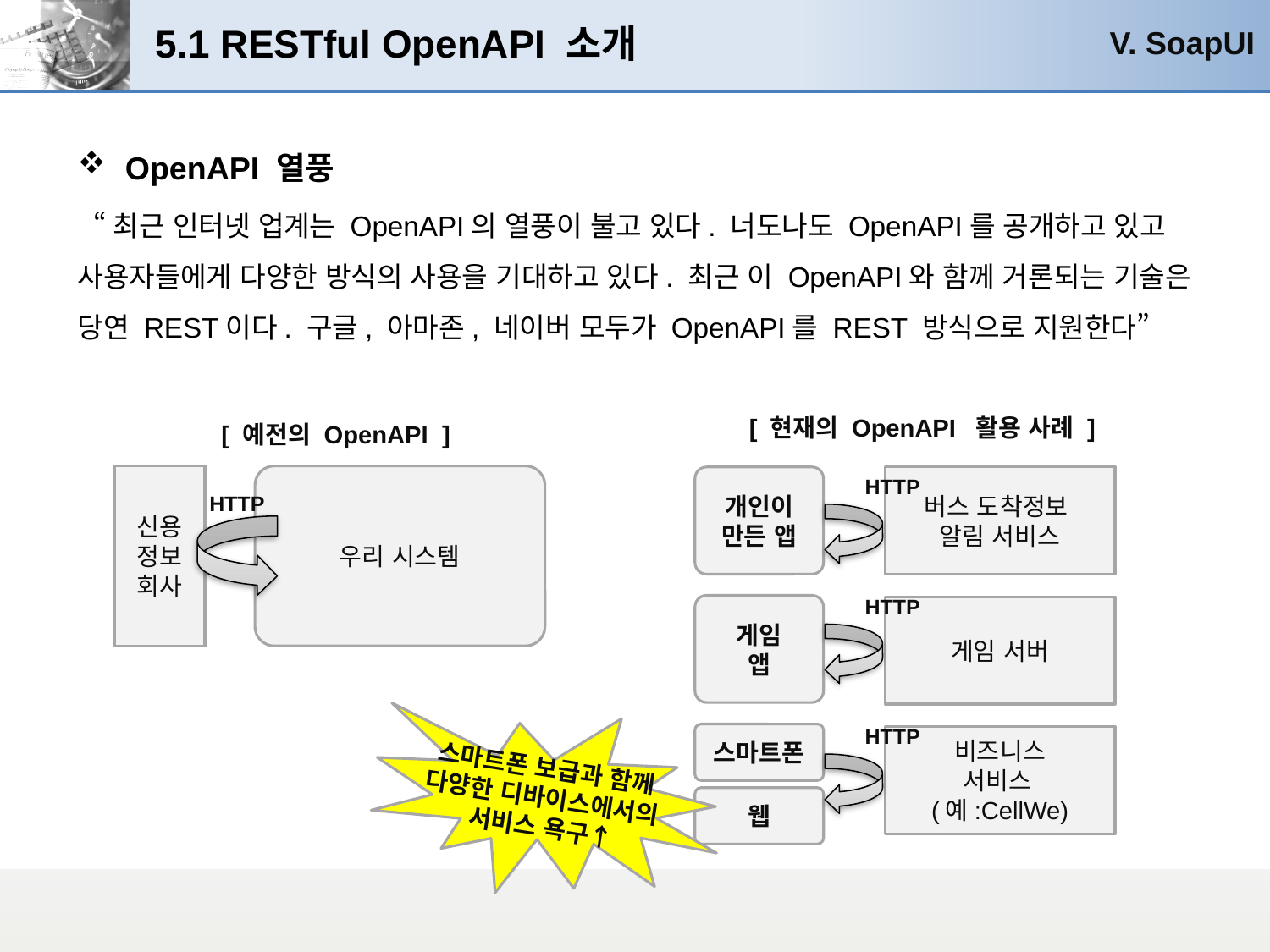

# 5.1 RESTful OpenAPI 소개
V. SoapUI
OpenAPI 열풍
  “최근 인터넷 업계는 OpenAPI의 열풍이 불고 있다. 너도나도 OpenAPI를 공개하고 있고 사용자들에게 다양한 방식의 사용을 기대하고 있다. 최근 이 OpenAPI와 함께 거론되는 기술은 당연 REST이다. 구글, 아마존, 네이버 모두가 OpenAPI를 REST 방식으로 지원한다”
[ 현재의 OpenAPI  활용 사례 ]
[ 예전의 OpenAPI  ]
신용
정보
회사
우리 시스템
개인이
만든 앱
버스 도착정보
알림 서비스
HTTP
HTTP

HTTP
게임
앱
게임 서버

스마트폰 보급과 함께
다양한 디바이스에서의
서비스 욕구↑
HTTP
스마트폰
비즈니스
서비스(예:CellWe)

웹